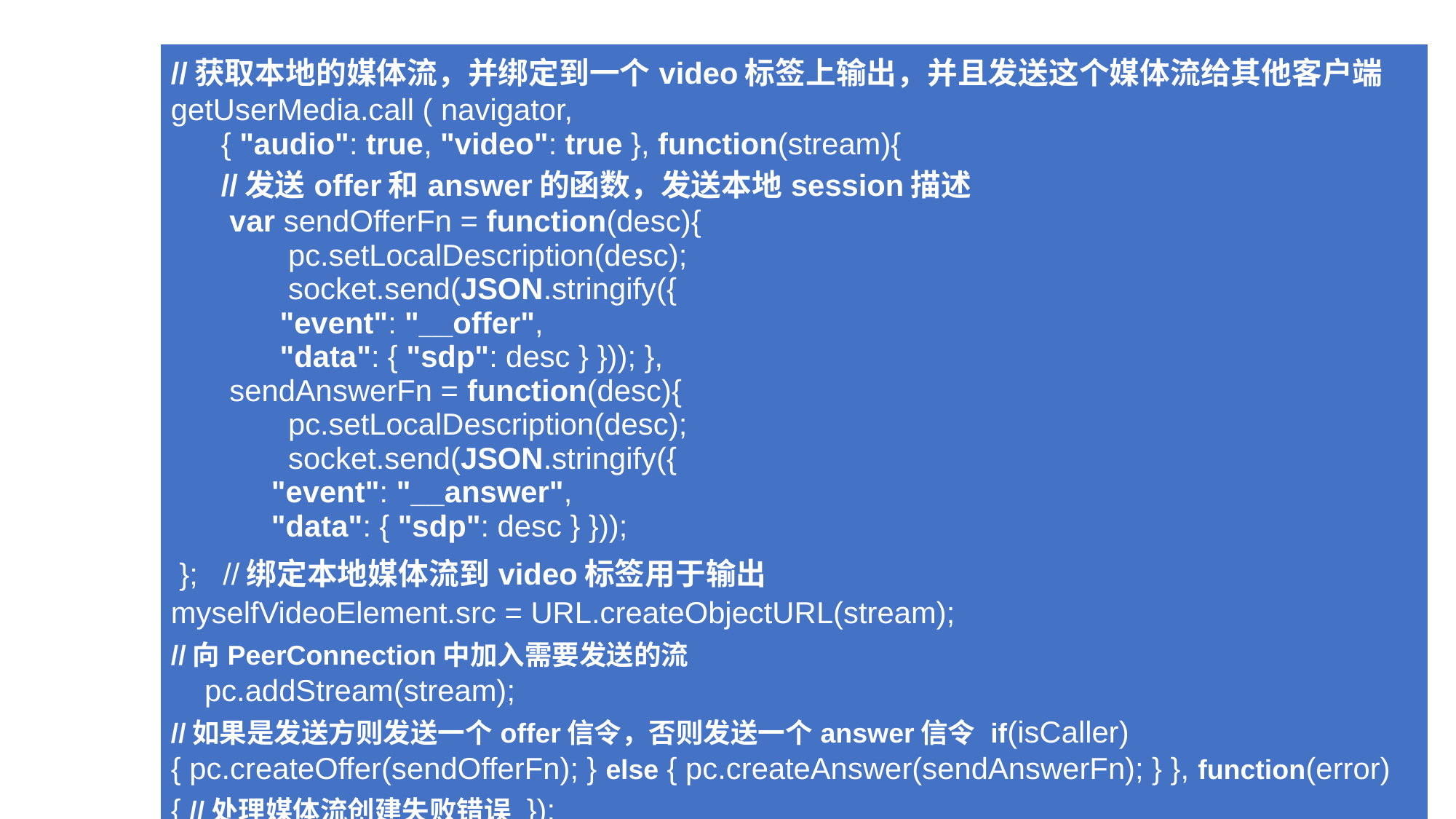

#
| //获取本地的媒体流，并绑定到一个video标签上输出，并且发送这个媒体流给其他客户端 getUserMedia.call ( navigator, { "audio": true, "video": true }, function(stream){ //发送offer和answer的函数，发送本地session描述 var sendOfferFn = function(desc){ pc.setLocalDescription(desc); socket.send(JSON.stringify({ "event": "\_\_offer", "data": { "sdp": desc } })); }, sendAnswerFn = function(desc){ pc.setLocalDescription(desc); socket.send(JSON.stringify({ "event": "\_\_answer", "data": { "sdp": desc } })); }; //绑定本地媒体流到video标签用于输出 myselfVideoElement.src = URL.createObjectURL(stream); //向PeerConnection中加入需要发送的流 pc.addStream(stream); //如果是发送方则发送一个offer信令，否则发送一个answer信令 if(isCaller){ pc.createOffer(sendOfferFn); } else { pc.createAnswer(sendAnswerFn); } }, function(error){ //处理媒体流创建失败错误 }); |
| --- |